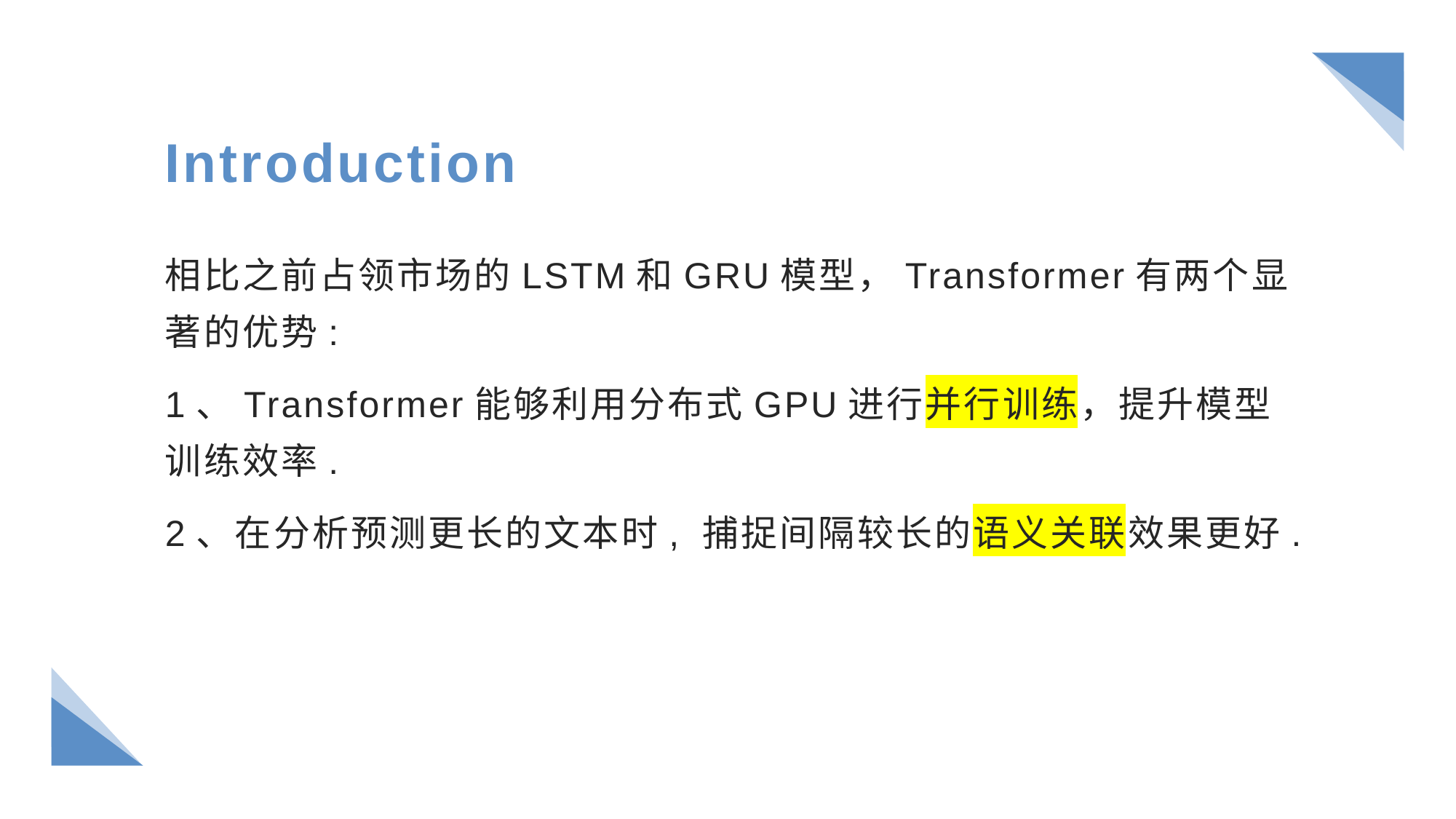

# Introduction
相比之前占领市场的LSTM和GRU模型，Transformer有两个显著的优势:
1、Transformer能够利用分布式GPU进行并行训练，提升模型训练效率.
2、在分析预测更长的文本时, 捕捉间隔较长的语义关联效果更好.